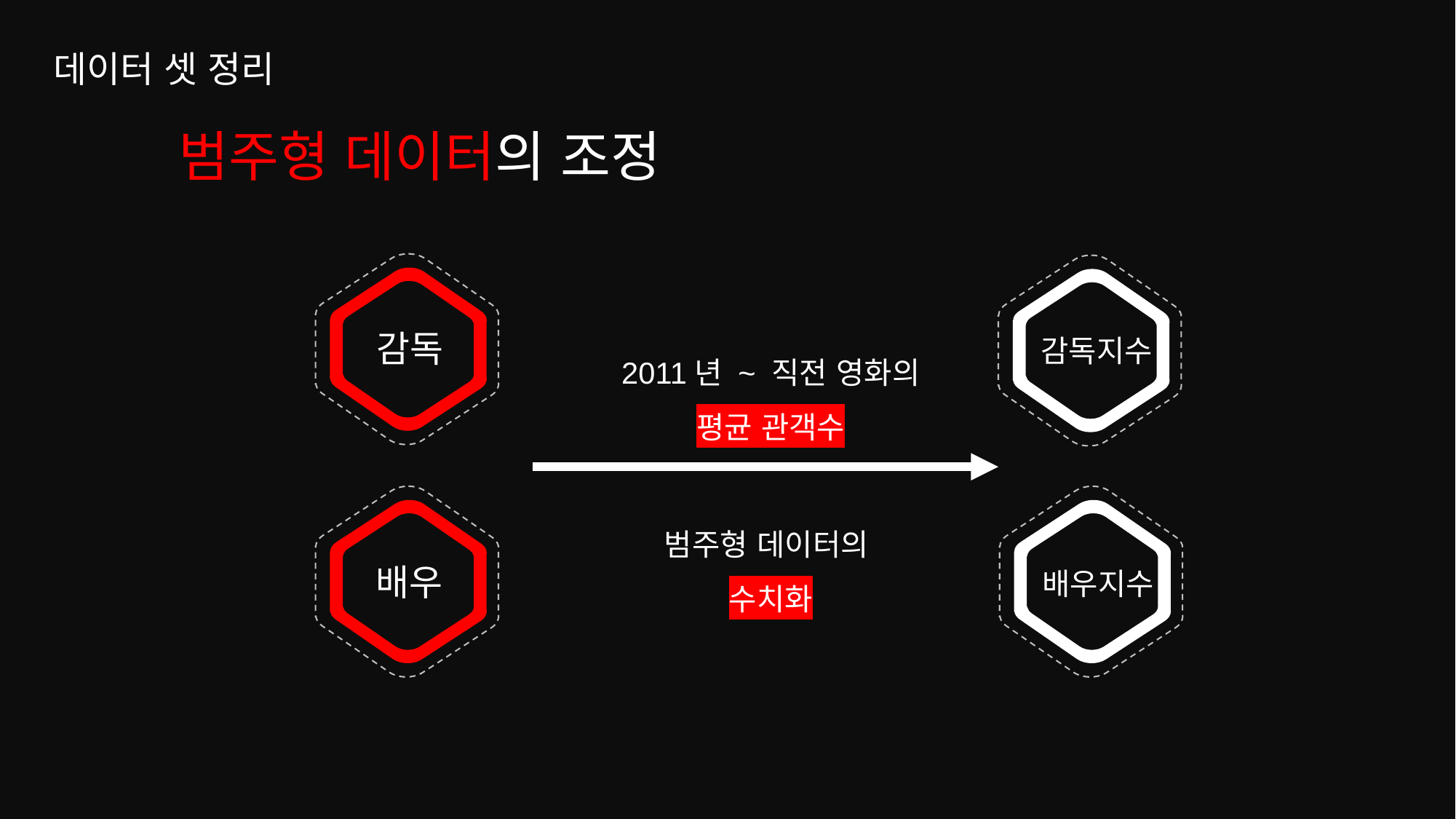

데이터 셋 정리
범주형 데이터의 조정

감독

감독지수
2011년 ~ 직전 영화의
평균 관객수

배우

배우지수
범주형 데이터의
수치화